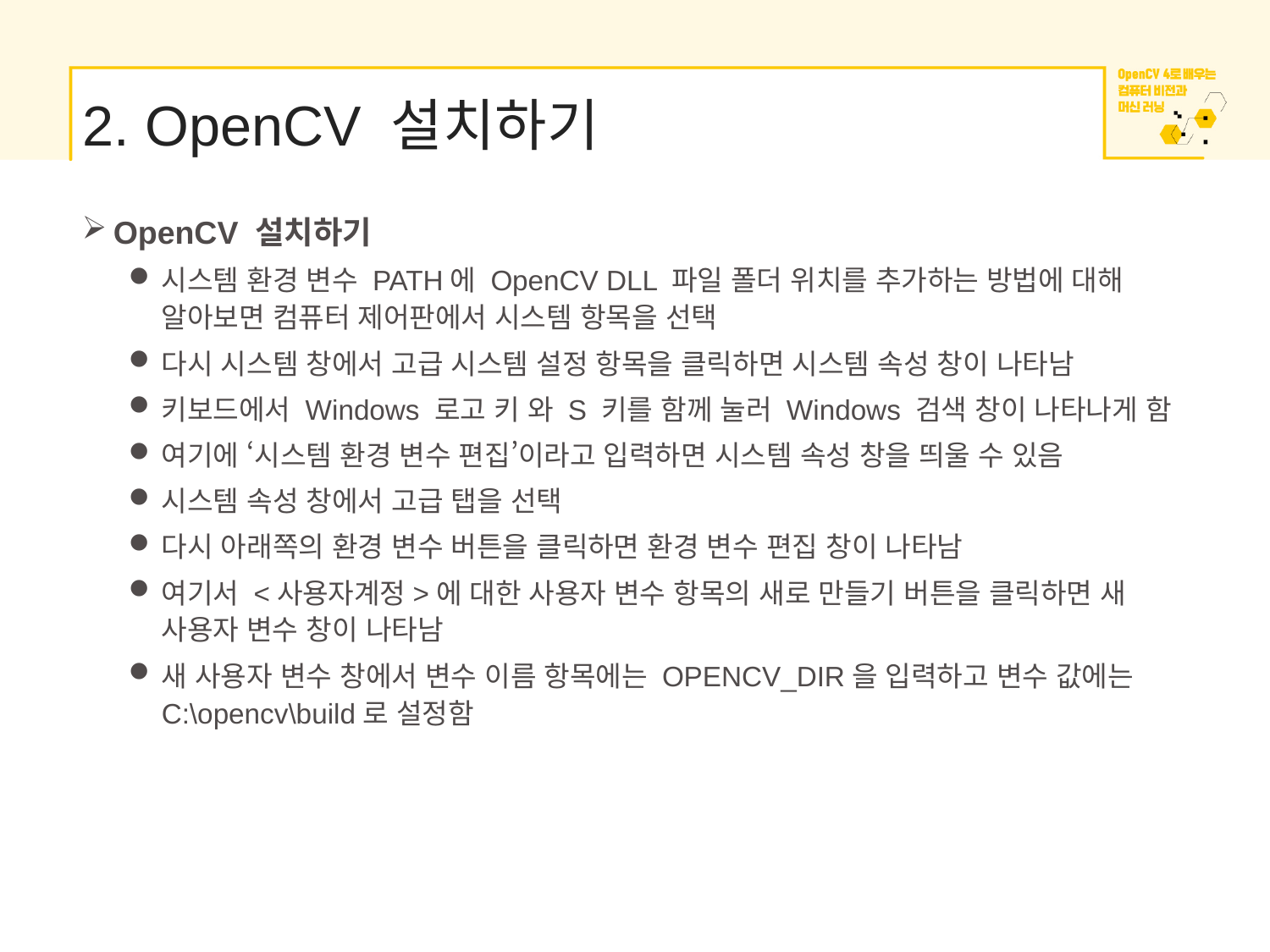

# 2. OpenCV 설치하기
OpenCV 설치하기
시스템 환경 변수 PATH에 OpenCV DLL 파일 폴더 위치를 추가하는 방법에 대해 알아보면 컴퓨터 제어판에서 시스템 항목을 선택
다시 시스템 창에서 고급 시스템 설정 항목을 클릭하면 시스템 속성 창이 나타남
키보드에서 Windows 로고 키 와 S 키를 함께 눌러 Windows 검색 창이 나타나게 함
여기에 ‘시스템 환경 변수 편집’이라고 입력하면 시스템 속성 창을 띄울 수 있음
시스템 속성 창에서 고급 탭을 선택
다시 아래쪽의 환경 변수 버튼을 클릭하면 환경 변수 편집 창이 나타남
여기서 <사용자계정>에 대한 사용자 변수 항목의 새로 만들기 버튼을 클릭하면 새 사용자 변수 창이 나타남
새 사용자 변수 창에서 변수 이름 항목에는 OPENCV_DIR을 입력하고 변수 값에는 C:\opencv\build로 설정함